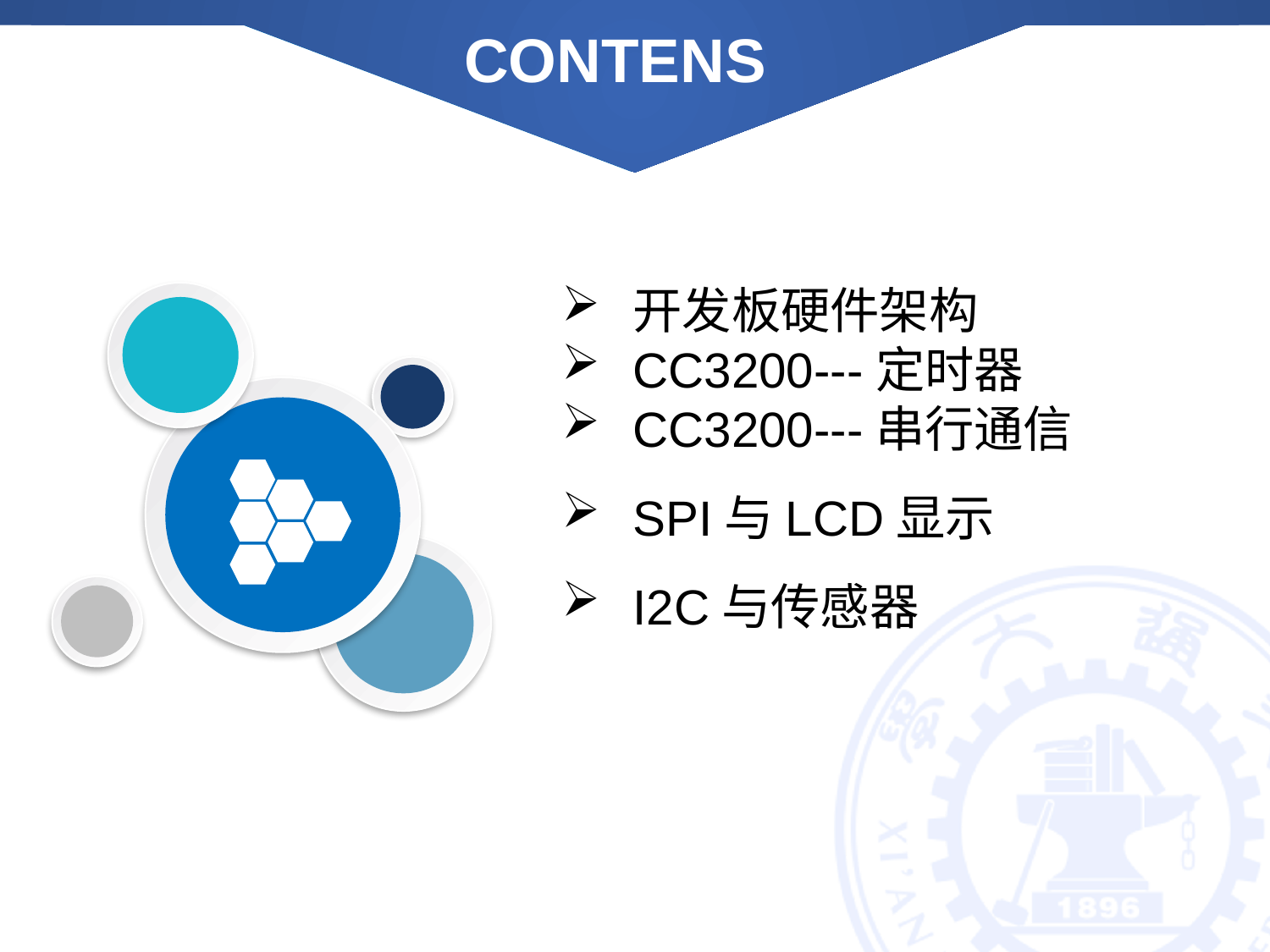

CONTENS

CONTENTS
开发板硬件架构
CC3200---定时器
CC3200---串行通信
SPI与LCD显示
I2C与传感器